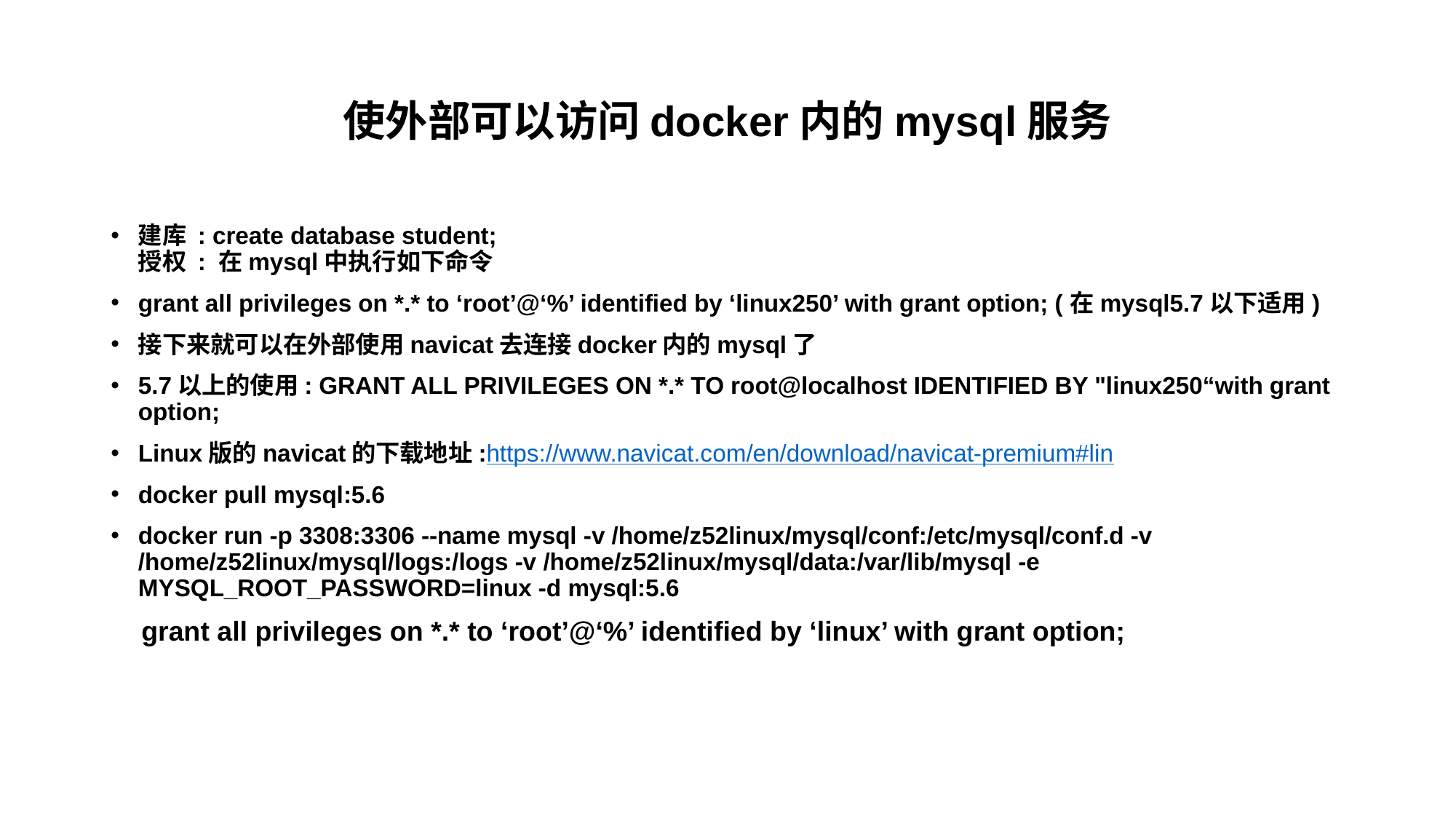

# 使外部可以访问docker内的mysql服务
建库 : create database student;
授权 : 在mysql中执行如下命令
grant all privileges on *.* to ‘root’@‘%’ identified by ‘linux250’ with grant option; (在mysql5.7以下适用)
接下来就可以在外部使用navicat去连接docker内的mysql了
5.7以上的使用: GRANT ALL PRIVILEGES ON *.* TO root@localhost IDENTIFIED BY "linux250“with grant option;
Linux版的navicat的下载地址:https://www.navicat.com/en/download/navicat-premium#lin
docker pull mysql:5.6
docker run -p 3308:3306 --name mysql -v /home/z52linux/mysql/conf:/etc/mysql/conf.d -v /home/z52linux/mysql/logs:/logs -v /home/z52linux/mysql/data:/var/lib/mysql -e MYSQL_ROOT_PASSWORD=linux -d mysql:5.6
    grant all privileges on *.* to ‘root’@‘%’ identified by ‘linux’ with grant option;